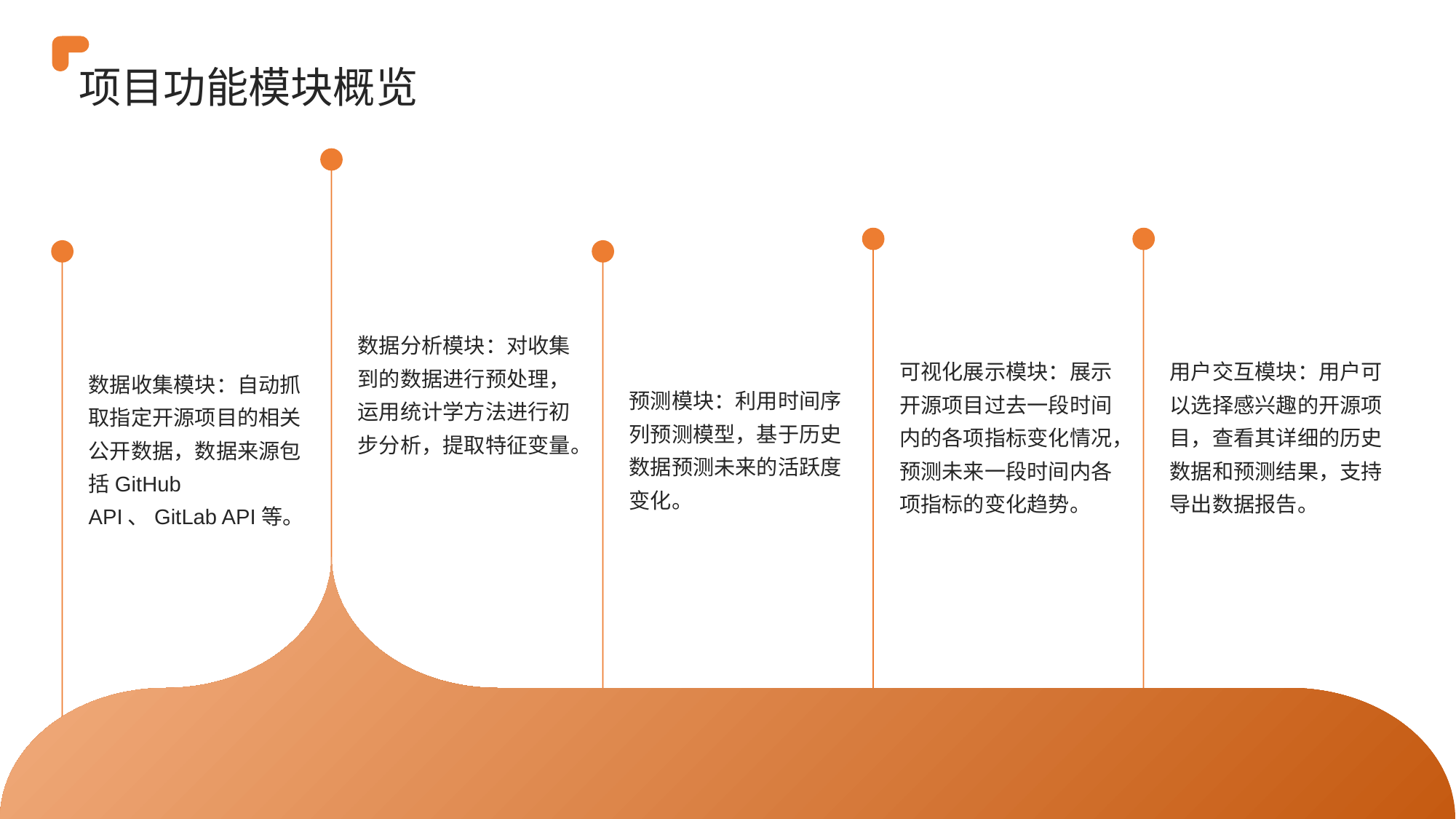

项目功能模块概览

数据分析模块：对收集到的数据进行预处理，运用统计学方法进行初步分析，提取特征变量。

可视化展示模块：展示开源项目过去一段时间内的各项指标变化情况，预测未来一段时间内各项指标的变化趋势。
用户交互模块：用户可以选择感兴趣的开源项目，查看其详细的历史数据和预测结果，支持导出数据报告。

数据收集模块：自动抓取指定开源项目的相关公开数据，数据来源包括GitHub API、GitLab API等。
预测模块：利用时间序列预测模型，基于历史数据预测未来的活跃度变化。